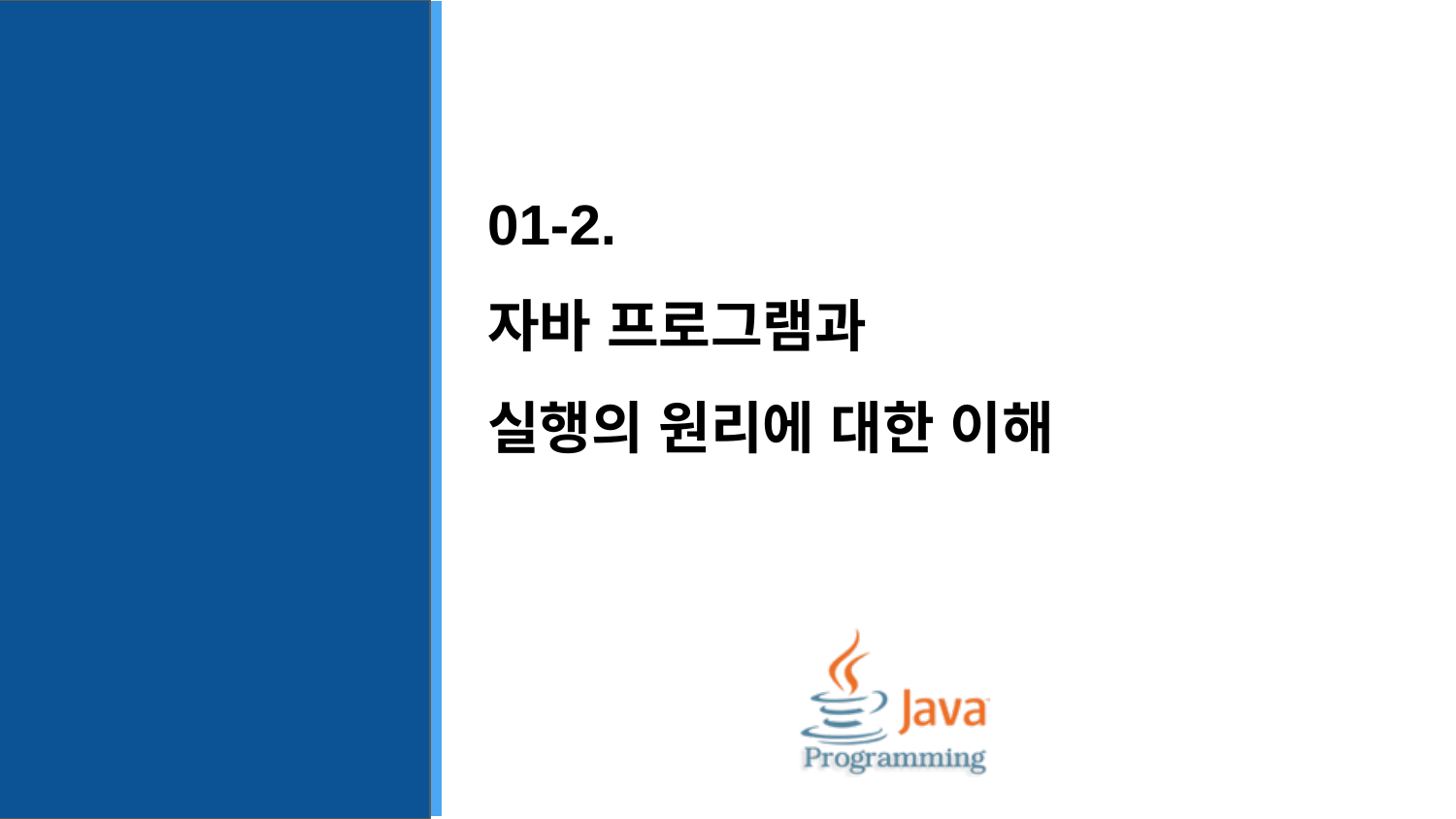

# 01-2.
자바 프로그램과
실행의 원리에 대한 이해